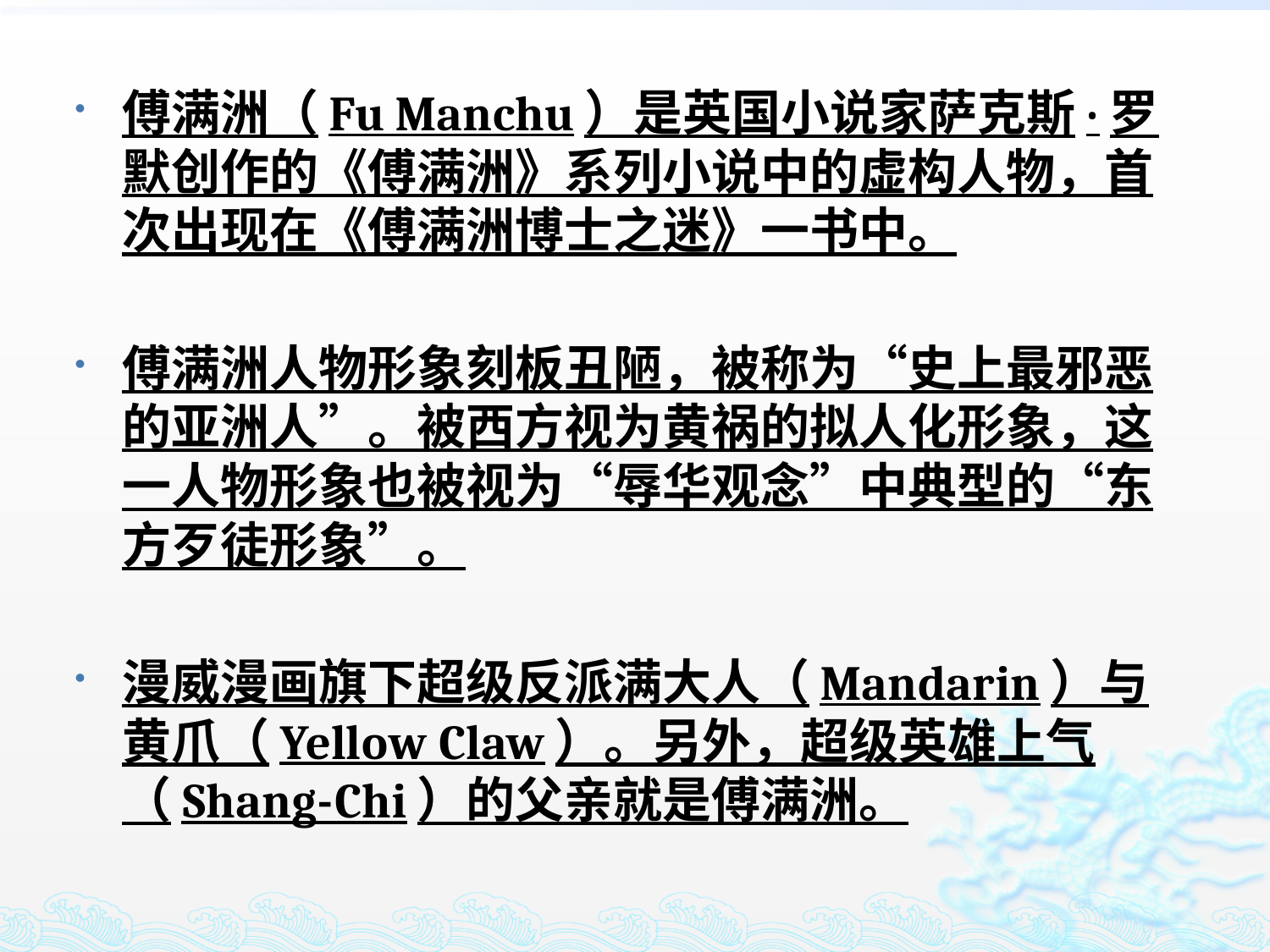

傅满洲（Fu Manchu）是英国小说家萨克斯·罗默创作的《傅满洲》系列小说中的虚构人物，首次出现在《傅满洲博士之迷》一书中。

傅满洲人物形象刻板丑陋，被称为“史上最邪恶的亚洲人”。被西方视为黄祸的拟人化形象，这一人物形象也被视为“辱华观念”中典型的“东方歹徒形象”。

漫威漫画旗下超级反派满大人（Mandarin）与黄爪（Yellow Claw）。另外，超级英雄上气（Shang-Chi）的父亲就是傅满洲。